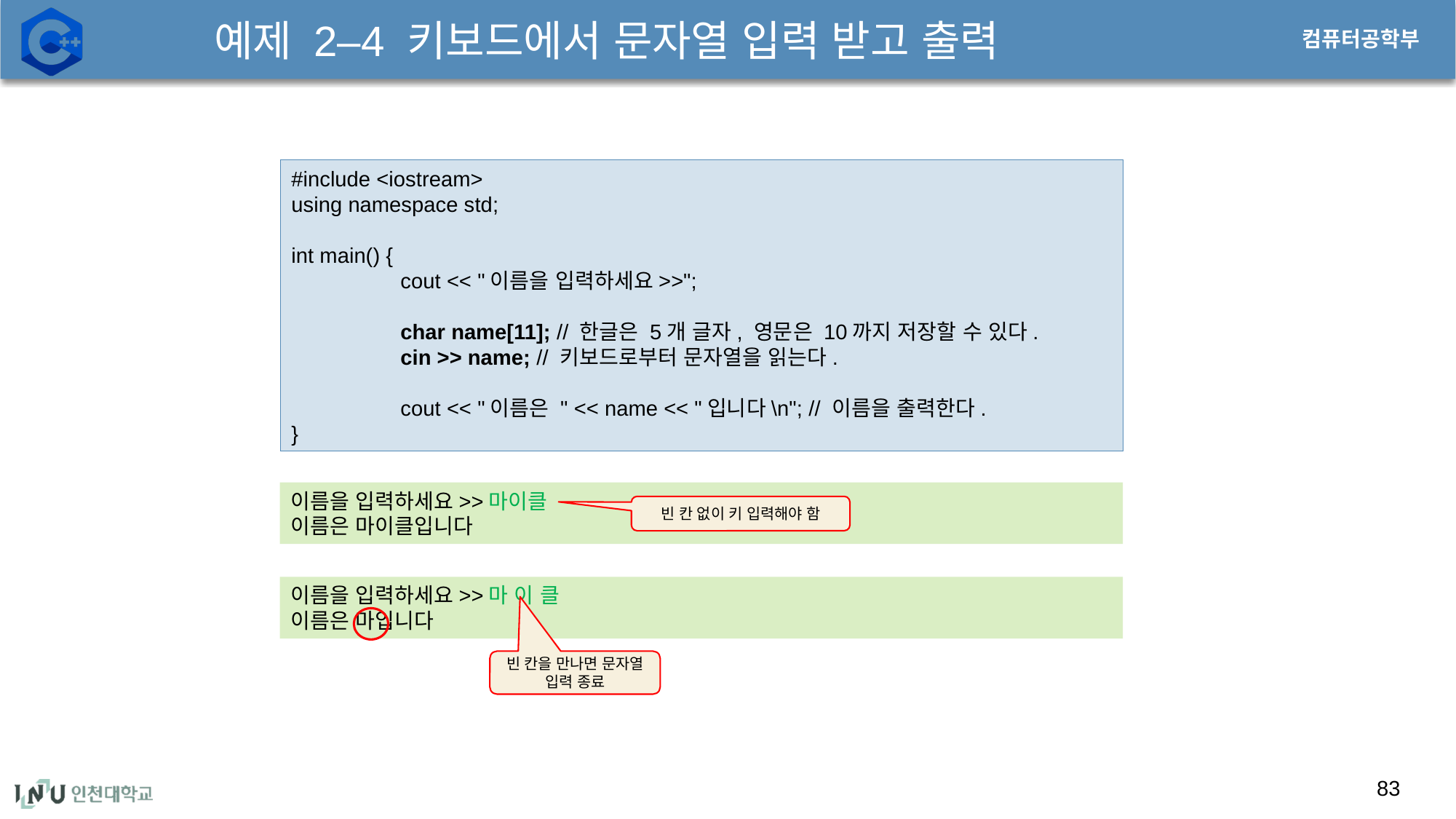

# 예제 2–4 키보드에서 문자열 입력 받고 출력
83
#include <iostream>
using namespace std;

int main() {
	cout << "이름을 입력하세요>>";

	char name[11]; // 한글은 5개 글자, 영문은 10까지 저장할 수 있다.
	cin >> name; // 키보드로부터 문자열을 읽는다.

	cout << "이름은 " << name << "입니다\n"; // 이름을 출력한다.
}
이름을 입력하세요>>마이클
이름은 마이클입니다
빈 칸 없이 키 입력해야 함
이름을 입력하세요>>마 이 클
이름은 마입니다

빈 칸을 만나면 문자열 입력 종료